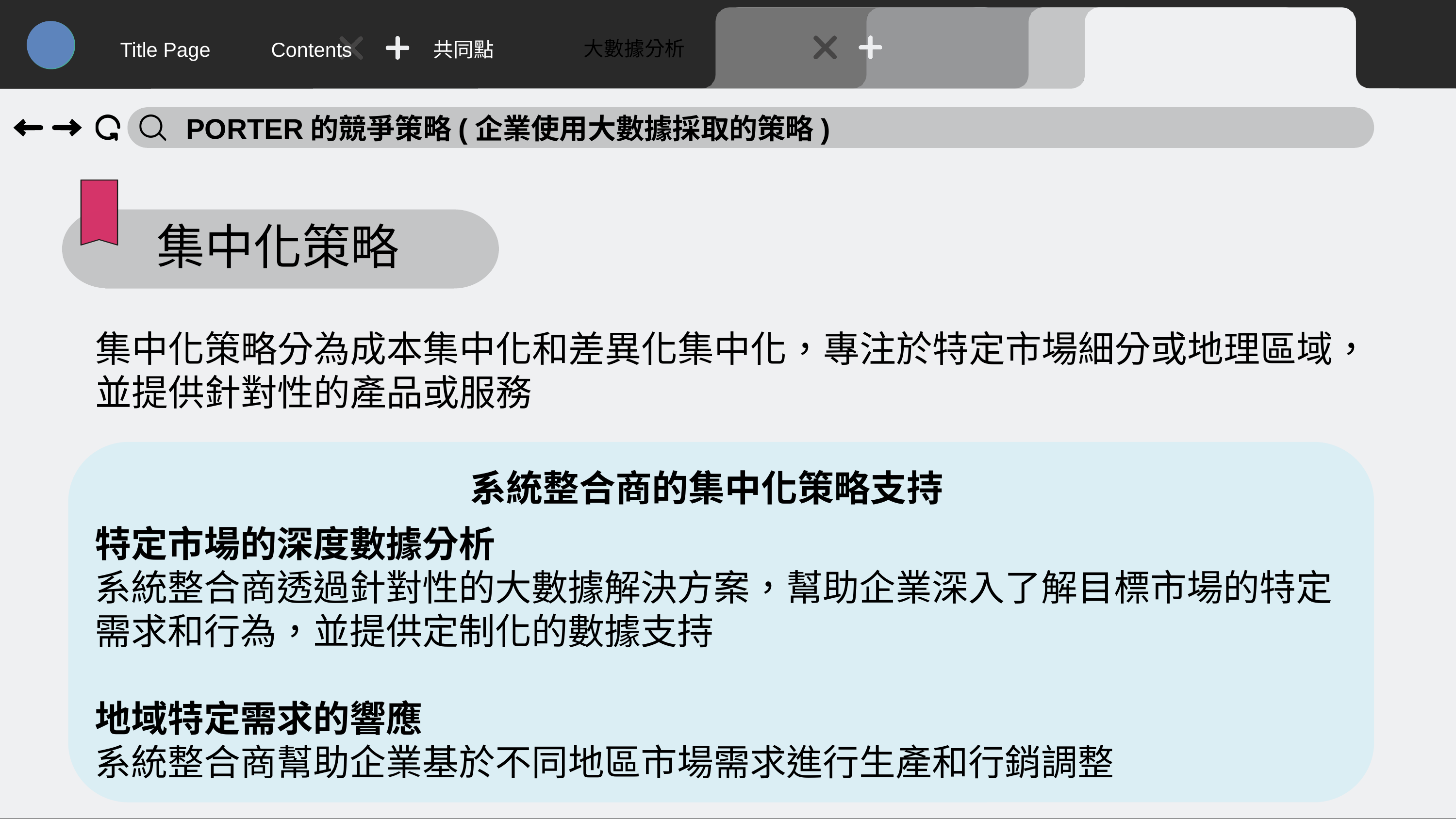

大數據分析
Title Page
Contents
共同點

PORTER的競爭策略(企業使用大數據採取的策略)

集中化策略
集中化策略分為成本集中化和差異化集中化，專注於特定市場細分或地理區域，並提供針對性的產品或服務

系統整合商的集中化策略支持
特定市場的深度數據分析
系統整合商透過針對性的大數據解決方案，幫助企業深入了解目標市場的特定需求和行為，並提供定制化的數據支持

地域特定需求的響應
系統整合商幫助企業基於不同地區市場需求進行生產和行銷調整
54